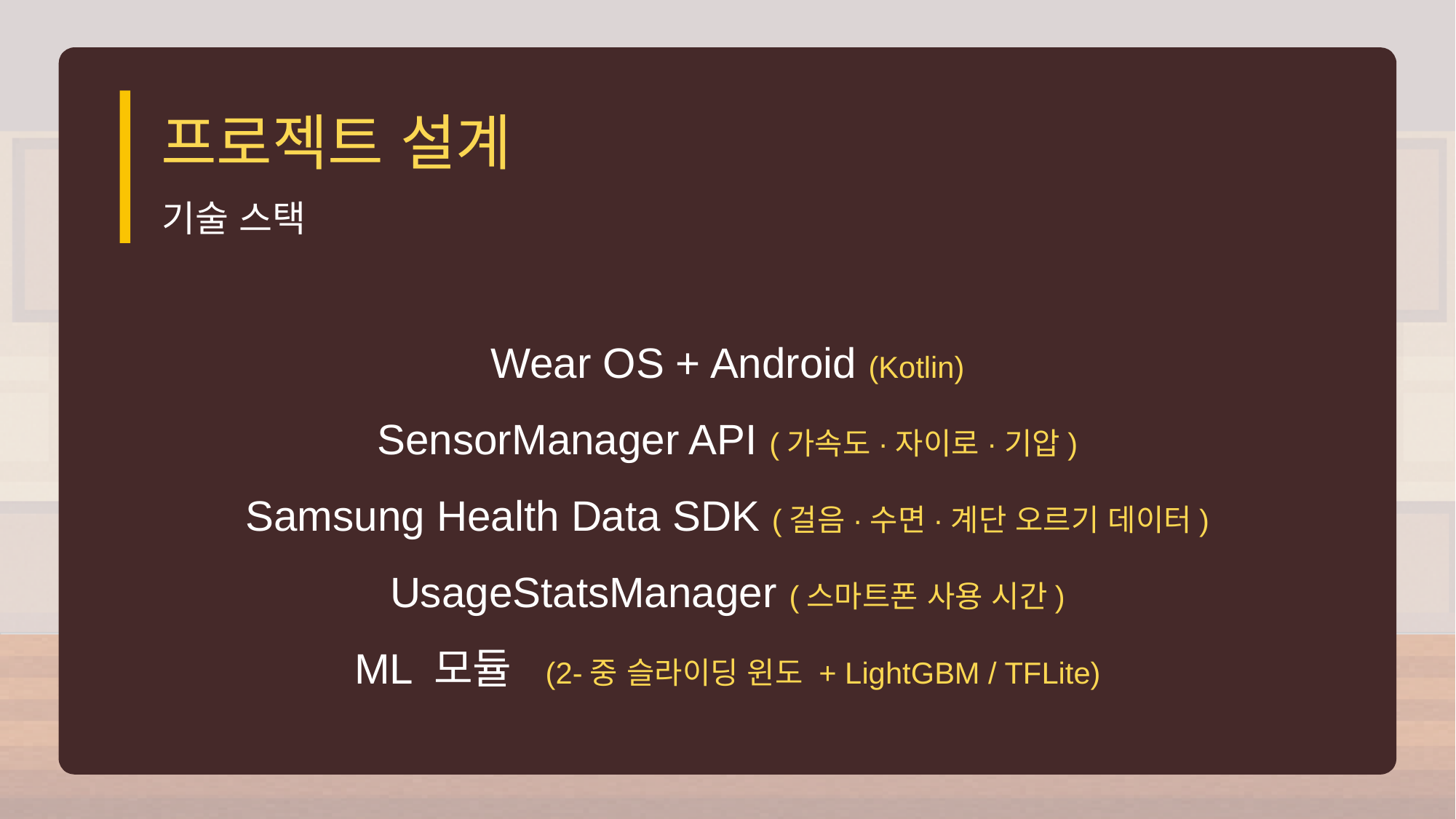

프로젝트 설계
기술 스택
Wear OS + Android (Kotlin)
SensorManager API (가속도·자이로·기압)
Samsung Health Data SDK (걸음·수면·계단 오르기 데이터)
UsageStatsManager (스마트폰 사용 시간)
ML 모듈  (2-중 슬라이딩 윈도 + LightGBM / TFLite)